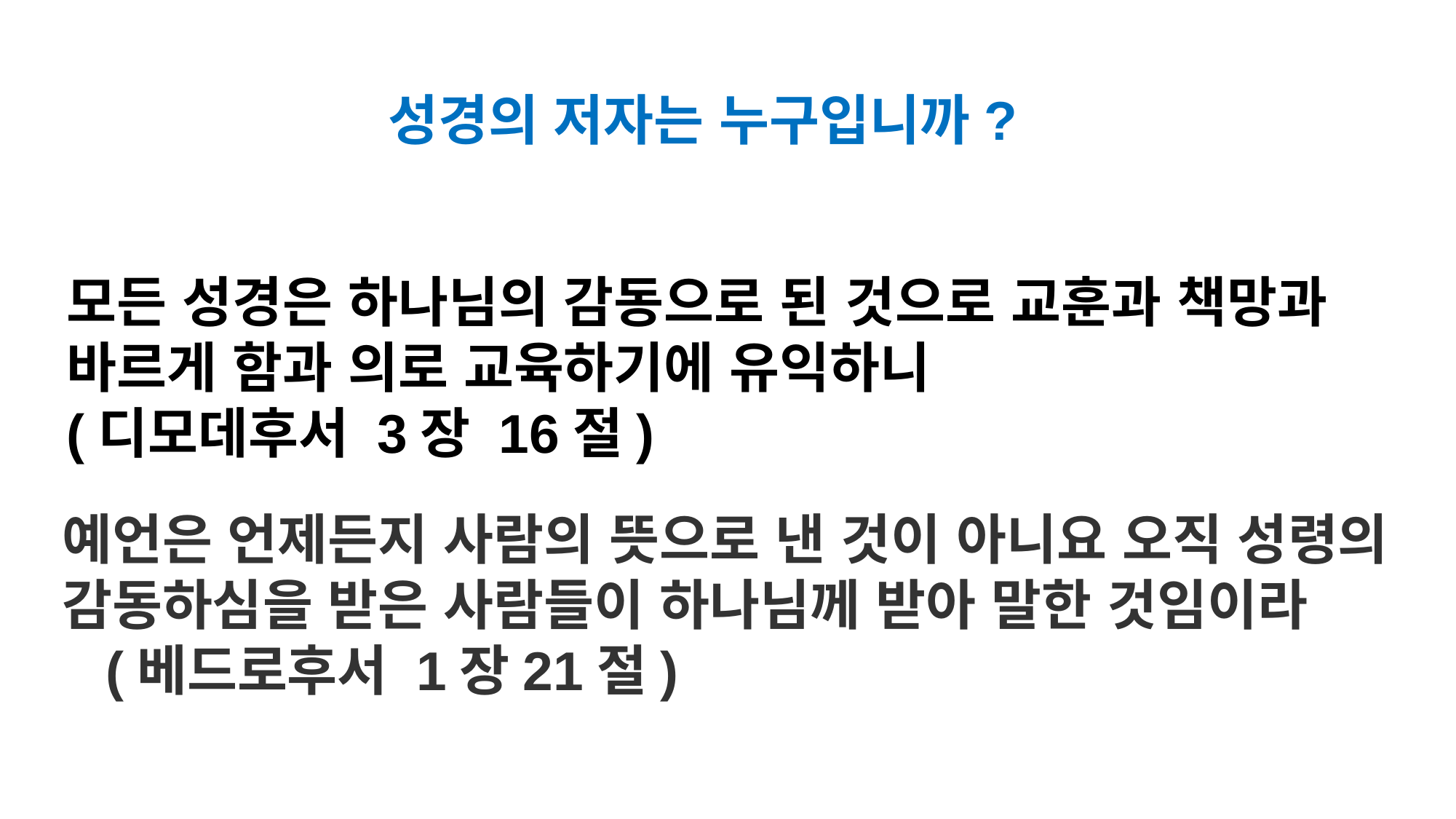

성경의 저자는 누구입니까?
모든 성경은 하나님의 감동으로 된 것으로 교훈과 책망과 바르게 함과 의로 교육하기에 유익하니
(디모데후서 3장 16절)
예언은 언제든지 사람의 뜻으로 낸 것이 아니요 오직 성령의 감동하심을 받은 사람들이 하나님께 받아 말한 것임이라   (베드로후서 1장21절)